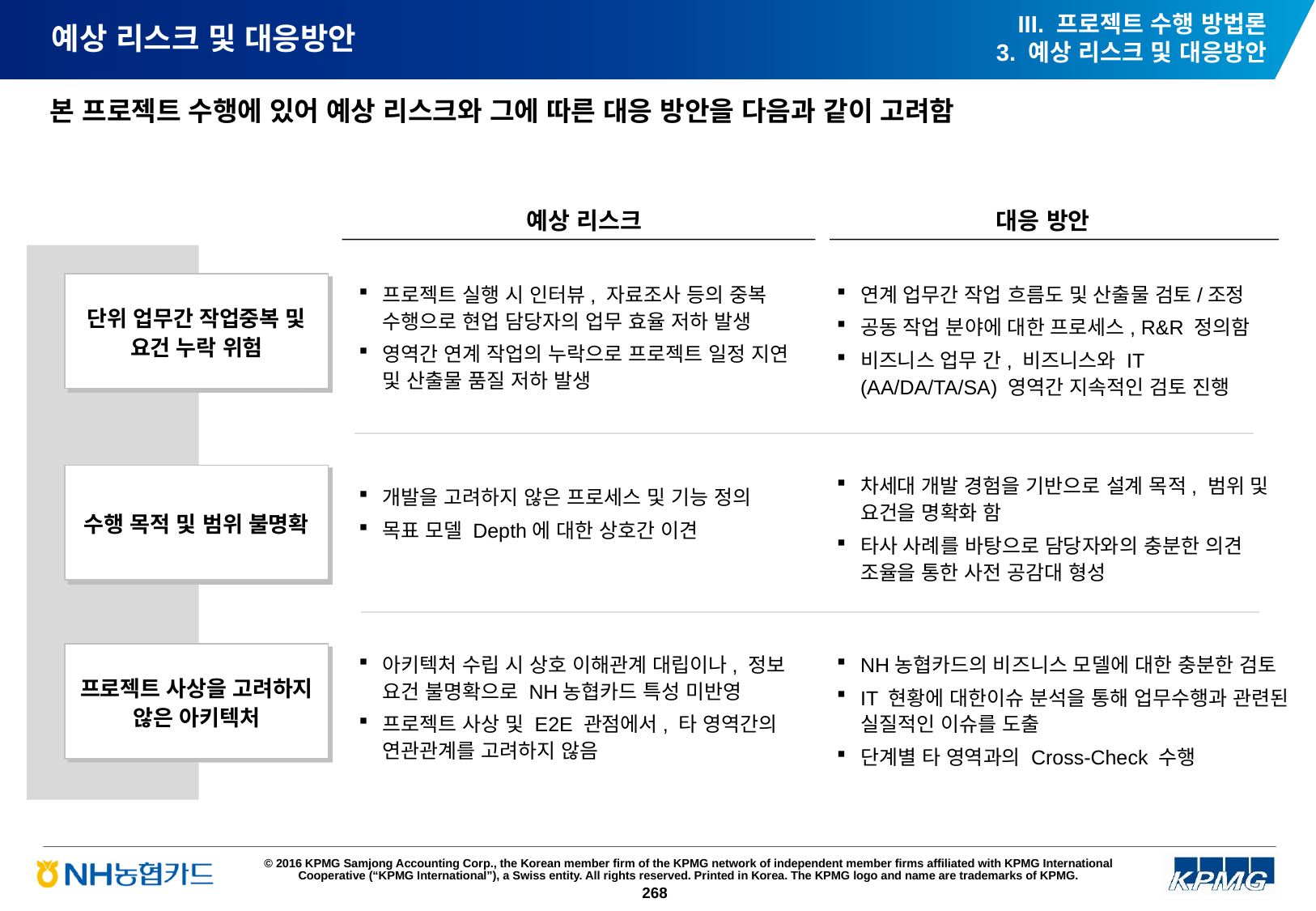

III. 프로젝트 수행 방법론
3. 예상 리스크 및 대응방안
# 예상 리스크 및 대응방안
본 프로젝트 수행에 있어 예상 리스크와 그에 따른 대응 방안을 다음과 같이 고려함
예상 리스크
대응 방안

단위 업무간 작업중복 및 요건 누락 위험
프로젝트 실행 시 인터뷰, 자료조사 등의 중복 수행으로 현업 담당자의 업무 효율 저하 발생
영역간 연계 작업의 누락으로 프로젝트 일정 지연 및 산출물 품질 저하 발생
연계 업무간 작업 흐름도 및 산출물 검토/조정
공동 작업 분야에 대한 프로세스, R&R 정의함
비즈니스 업무 간, 비즈니스와 IT (AA/DA/TA/SA) 영역간 지속적인 검토 진행

수행 목적 및 범위 불명확
차세대 개발 경험을 기반으로 설계 목적, 범위 및 요건을 명확화 함
타사 사례를 바탕으로 담당자와의 충분한 의견 조율을 통한 사전 공감대 형성
개발을 고려하지 않은 프로세스 및 기능 정의
목표 모델 Depth에 대한 상호간 이견

프로젝트 사상을 고려하지 않은 아키텍처
아키텍처 수립 시 상호 이해관계 대립이나, 정보 요건 불명확으로 NH농협카드 특성 미반영
프로젝트 사상 및 E2E 관점에서, 타 영역간의 연관관계를 고려하지 않음
NH농협카드의 비즈니스 모델에 대한 충분한 검토
IT 현황에 대한이슈 분석을 통해 업무수행과 관련된 실질적인 이슈를 도출
단계별 타 영역과의 Cross-Check 수행